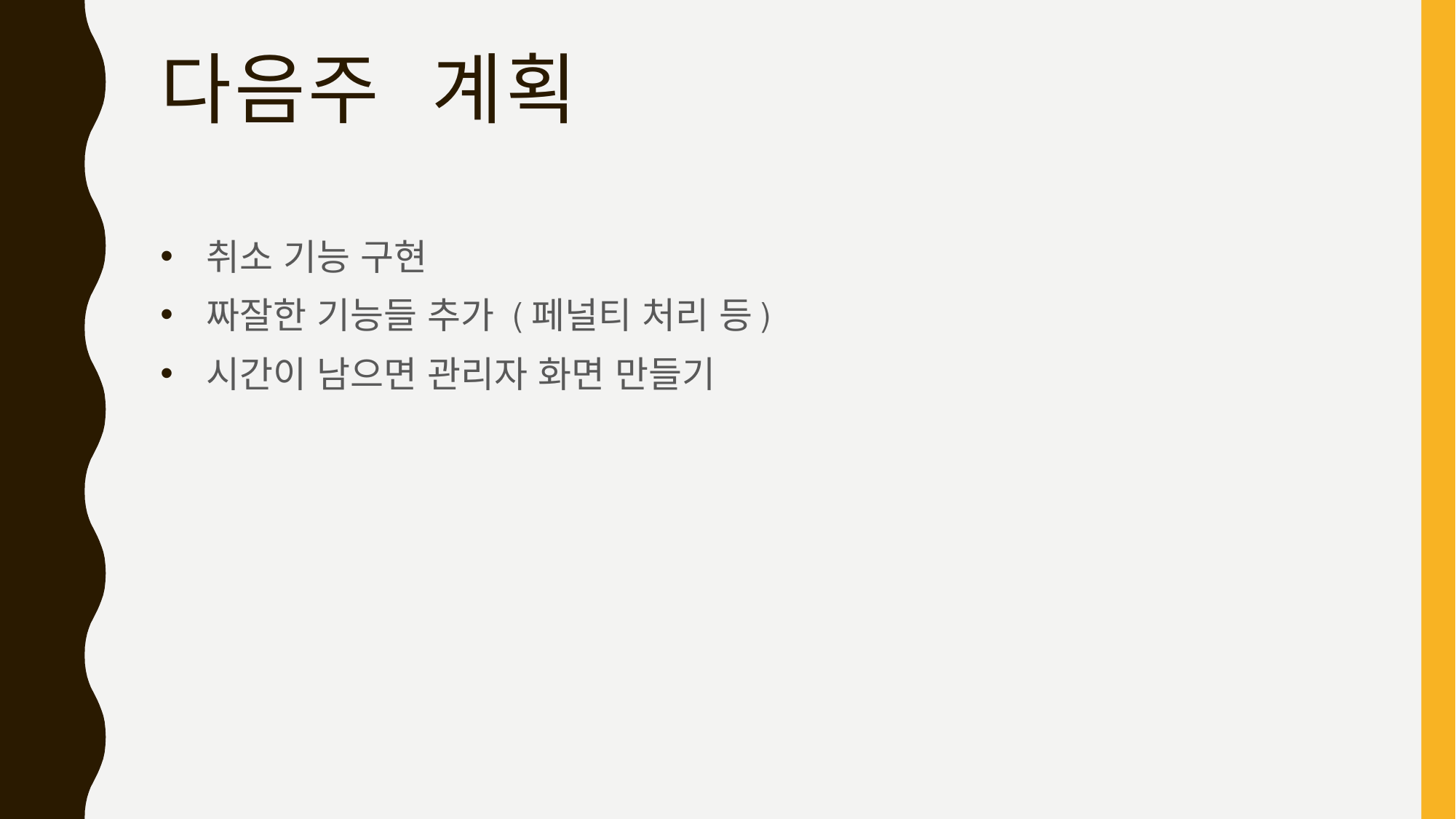

# 다음주  계획
 취소 기능 구현
 짜잘한 기능들 추가 (페널티 처리 등)
 시간이 남으면 관리자 화면 만들기